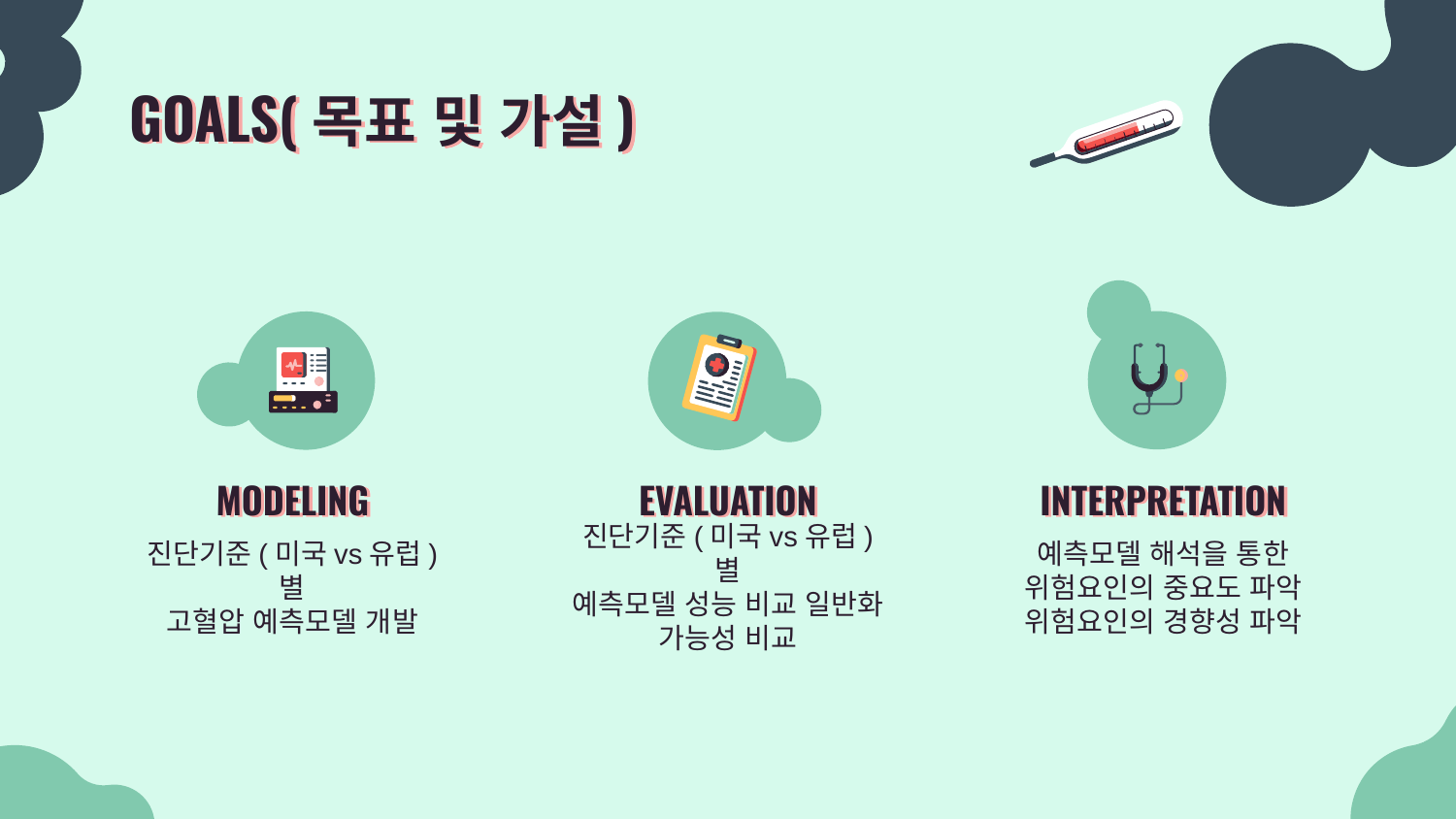

# GOALS(목표 및 가설)

MODELING
EVALUATION
INTERPRETATION
진단기준(미국vs유럽) 별
고혈압 예측모델 개발
진단기준(미국vs유럽) 별
예측모델 성능 비교 일반화 가능성 비교
예측모델 해석을 통한
위험요인의 중요도 파악
위험요인의 경향성 파악